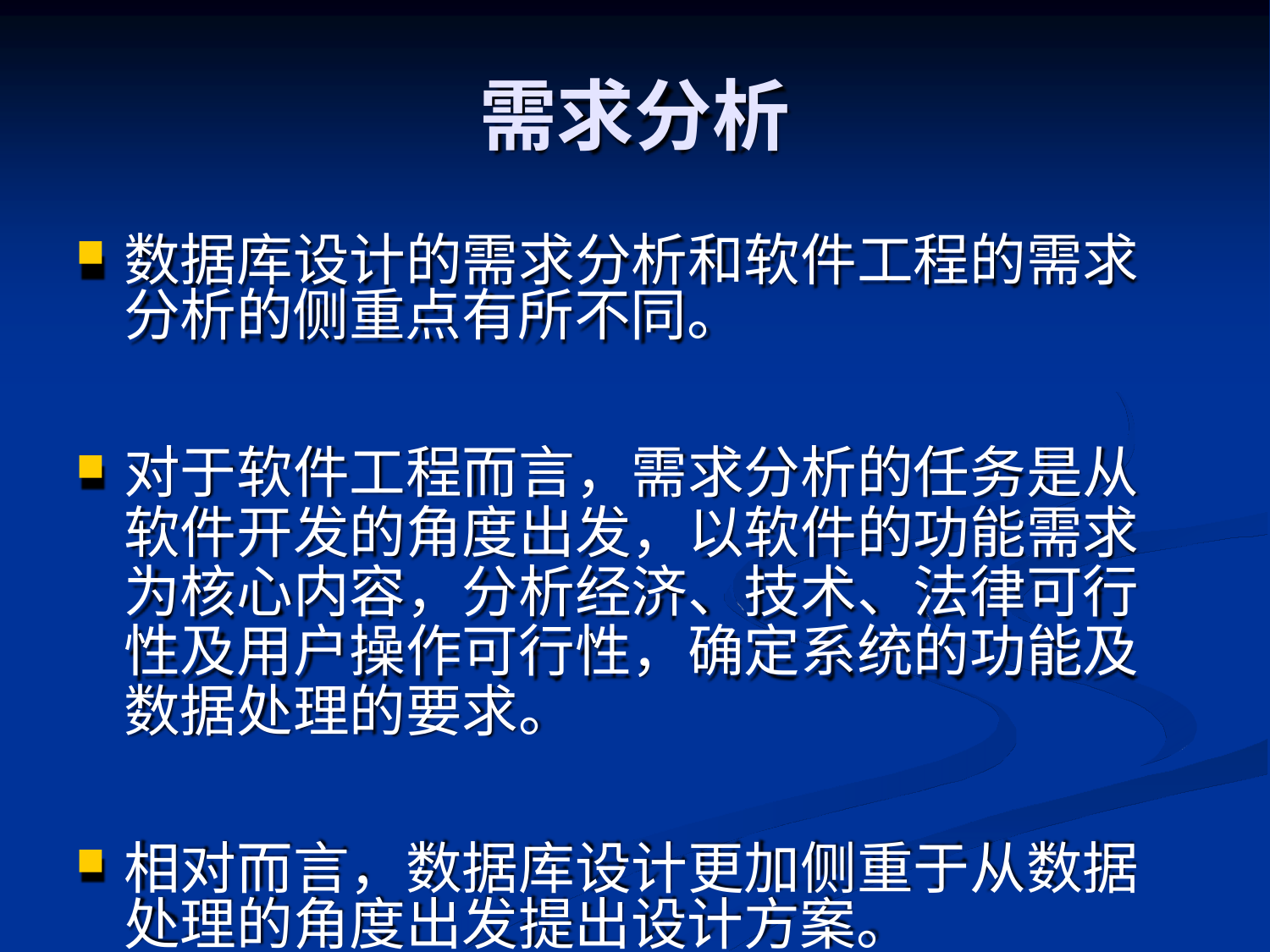

# 需求分析

数据库设计的需求分析和软件工程的需求 分析的侧重点有所不同。

对于软件工程而言，需求分析的任务是从 软件开发的角度出发，以软件的功能需求 为核心内容，分析经济、技术、法律可行 性及用户操作可行性，确定系统的功能及 数据处理的要求。

相对而言，数据库设计更加侧重于从数据 处理的角度出发提出设计方案。